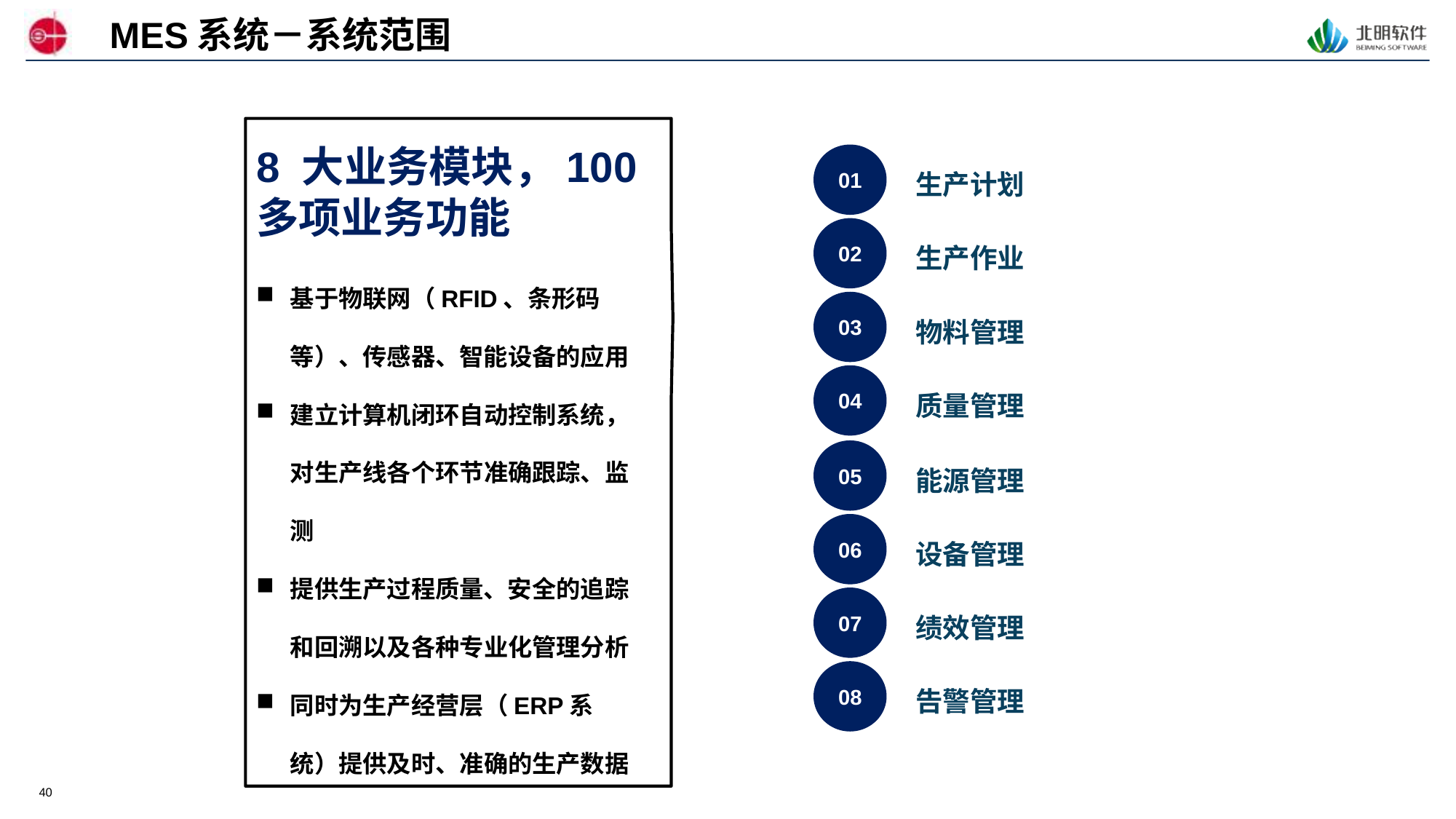

MES系统－系统范围

8 大业务模块，100多项业务功能
01
生产计划
02
生产作业
基于物联网（RFID、条形码等）、传感器、智能设备的应用
建立计算机闭环自动控制系统，对生产线各个环节准确跟踪、监测
提供生产过程质量、安全的追踪和回溯以及各种专业化管理分析
同时为生产经营层（ERP系统）提供及时、准确的生产数据
03
物料管理
04
质量管理
05
能源管理
06
设备管理
07
绩效管理
08
告警管理